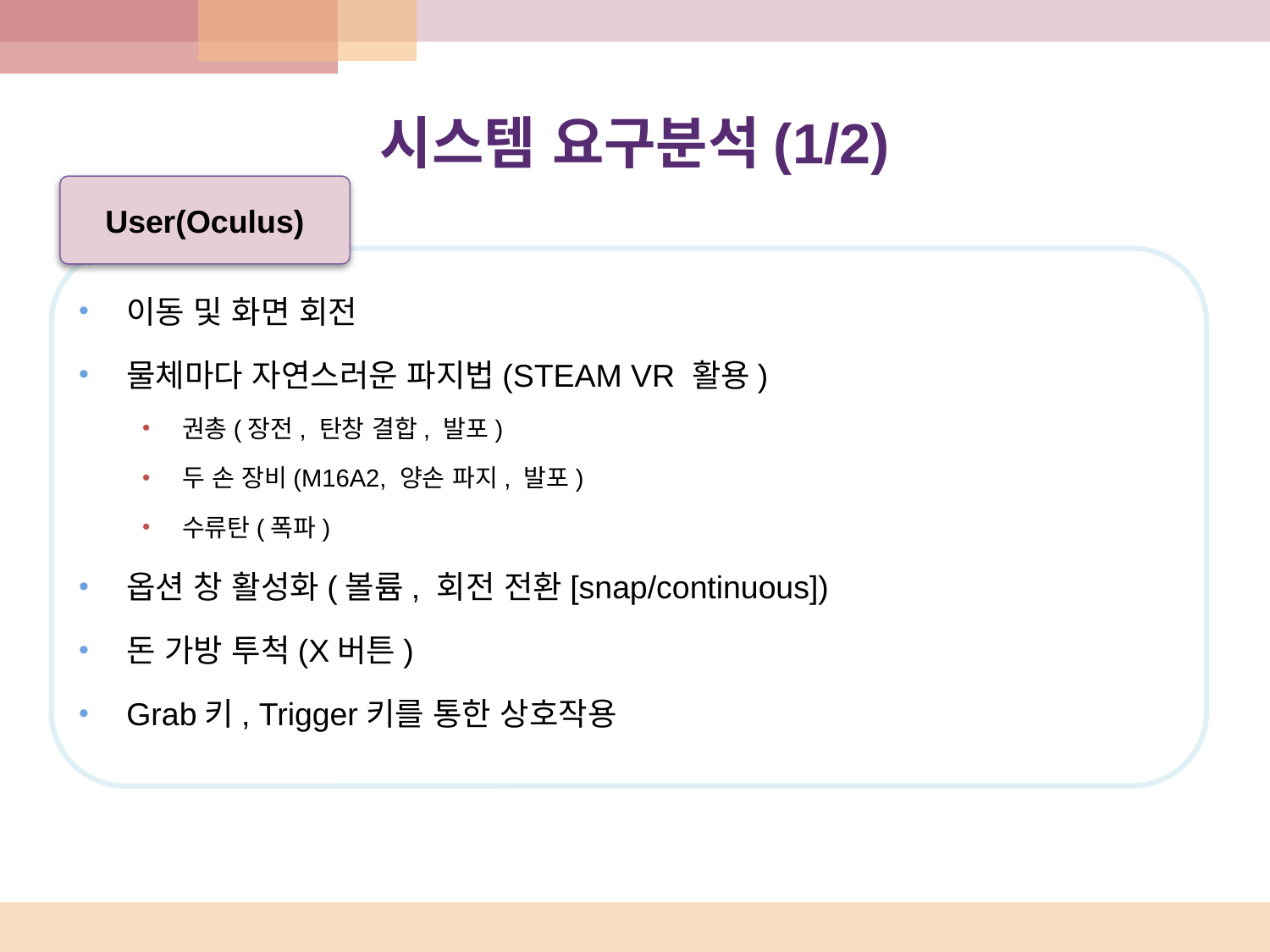

Computer
         Science
# 시스템 요구분석(1/2)
User(Oculus)

이동 및 화면 회전
물체마다 자연스러운 파지법(STEAM VR 활용)
권총(장전, 탄창 결합, 발포)
두 손 장비(M16A2, 양손 파지, 발포)
수류탄(폭파)
옵션 창 활성화(볼륨, 회전 전환[snap/continuous])
돈 가방 투척(X버튼)
Grab키, Trigger키를 통한 상호작용